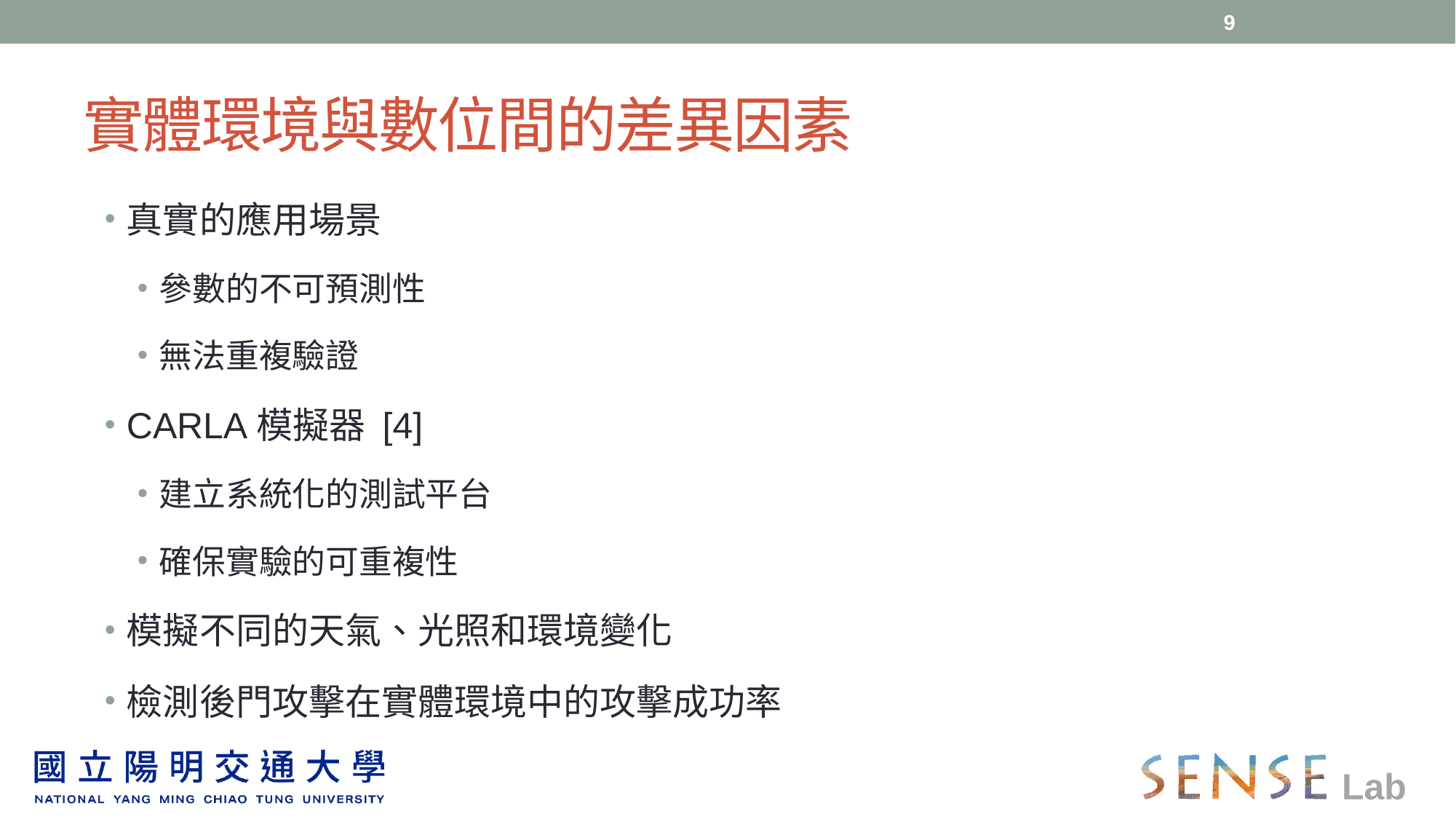

9
# 實體環境與數位間的差異因素
真實的應用場景
參數的不可預測性
無法重複驗證
CARLA模擬器 [4]
建立系統化的測試平台
確保實驗的可重複性
模擬不同的天氣、光照和環境變化
檢測後門攻擊在實體環境中的攻擊成功率